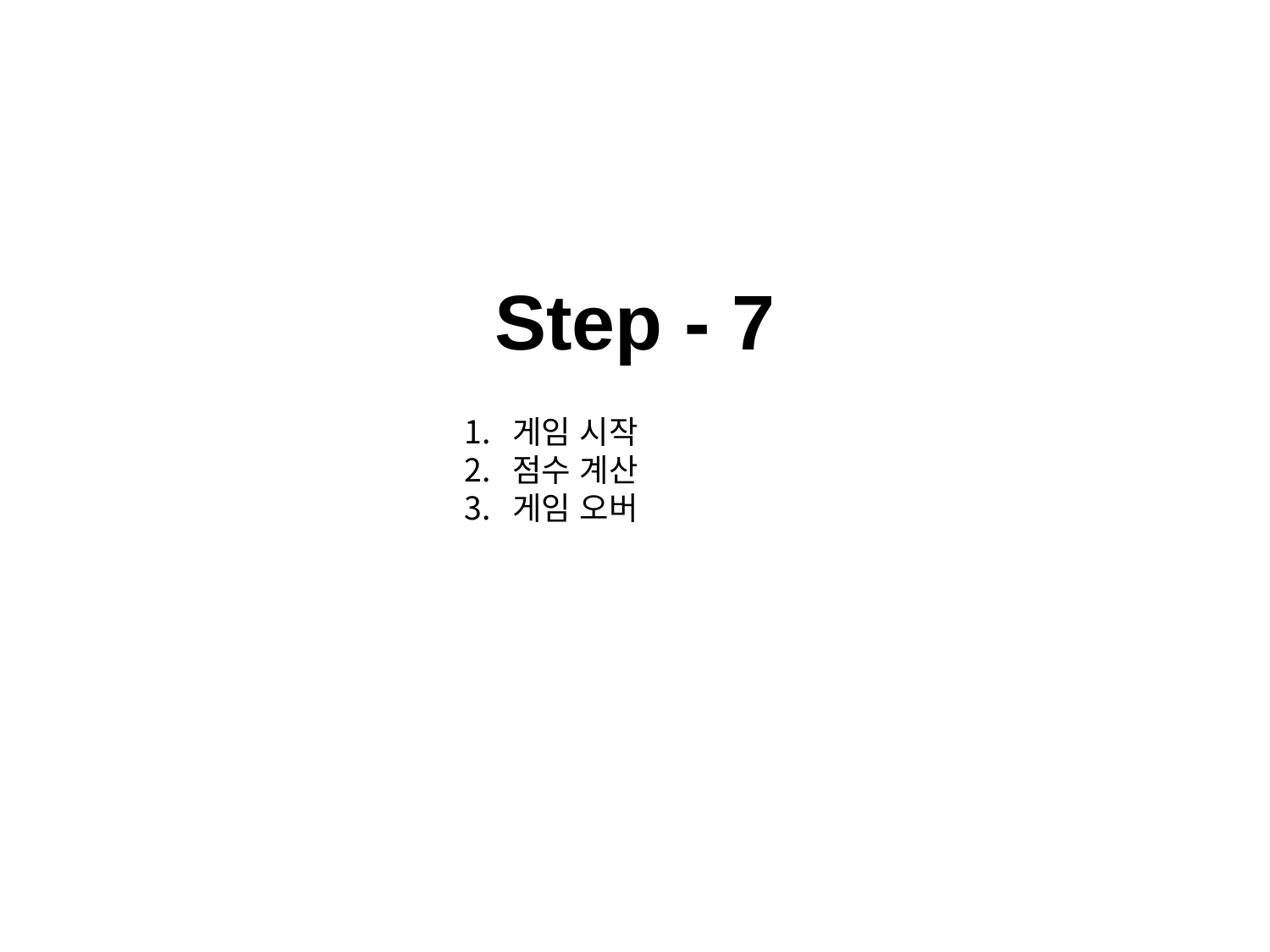

Step - 7
게임 시작
점수 계산
게임 오버